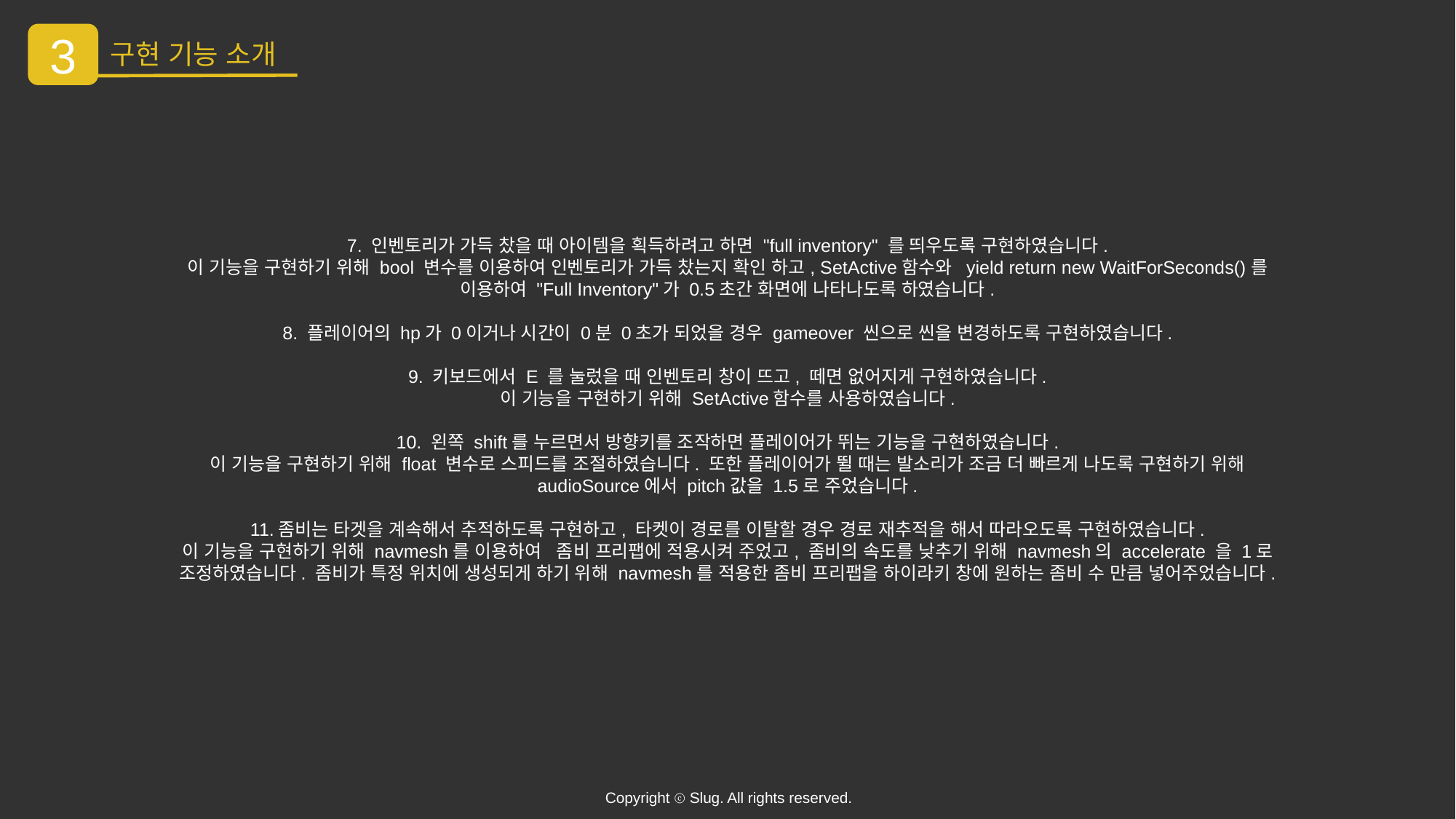

3
구현 기능 소개
7. 인벤토리가 가득 찼을 때 아이템을 획득하려고 하면 "full inventory" 를 띄우도록 구현하였습니다.
이 기능을 구현하기 위해 bool 변수를 이용하여 인벤토리가 가득 찼는지 확인 하고, SetActive함수와  yield return new WaitForSeconds()를 이용하여 "Full Inventory"가 0.5초간 화면에 나타나도록 하였습니다.

8. 플레이어의 hp가 0이거나 시간이 0분 0초가 되었을 경우 gameover 씬으로 씬을 변경하도록 구현하였습니다.

9. 키보드에서 E 를 눌렀을 때 인벤토리 창이 뜨고, 떼면 없어지게 구현하였습니다.
이 기능을 구현하기 위해 SetActive함수를 사용하였습니다.

10. 왼쪽 shift를 누르면서 방향키를 조작하면 플레이어가 뛰는 기능을 구현하였습니다.
이 기능을 구현하기 위해 float 변수로 스피드를 조절하였습니다. 또한 플레이어가 뛸 때는 발소리가 조금 더 빠르게 나도록 구현하기 위해 audioSource에서 pitch값을 1.5로 주었습니다.

11.좀비는 타겟을 계속해서 추적하도록 구현하고, 타켓이 경로를 이탈할 경우 경로 재추적을 해서 따라오도록 구현하였습니다.
이 기능을 구현하기 위해 navmesh를 이용하여   좀비 프리팹에 적용시켜 주었고, 좀비의 속도를 낮추기 위해 navmesh의 accelerate 을 1로 조정하였습니다. 좀비가 특정 위치에 생성되게 하기 위해 navmesh를 적용한 좀비 프리팹을 하이라키 창에 원하는 좀비 수 만큼 넣어주었습니다.
Copyright ⓒ Slug. All rights reserved.